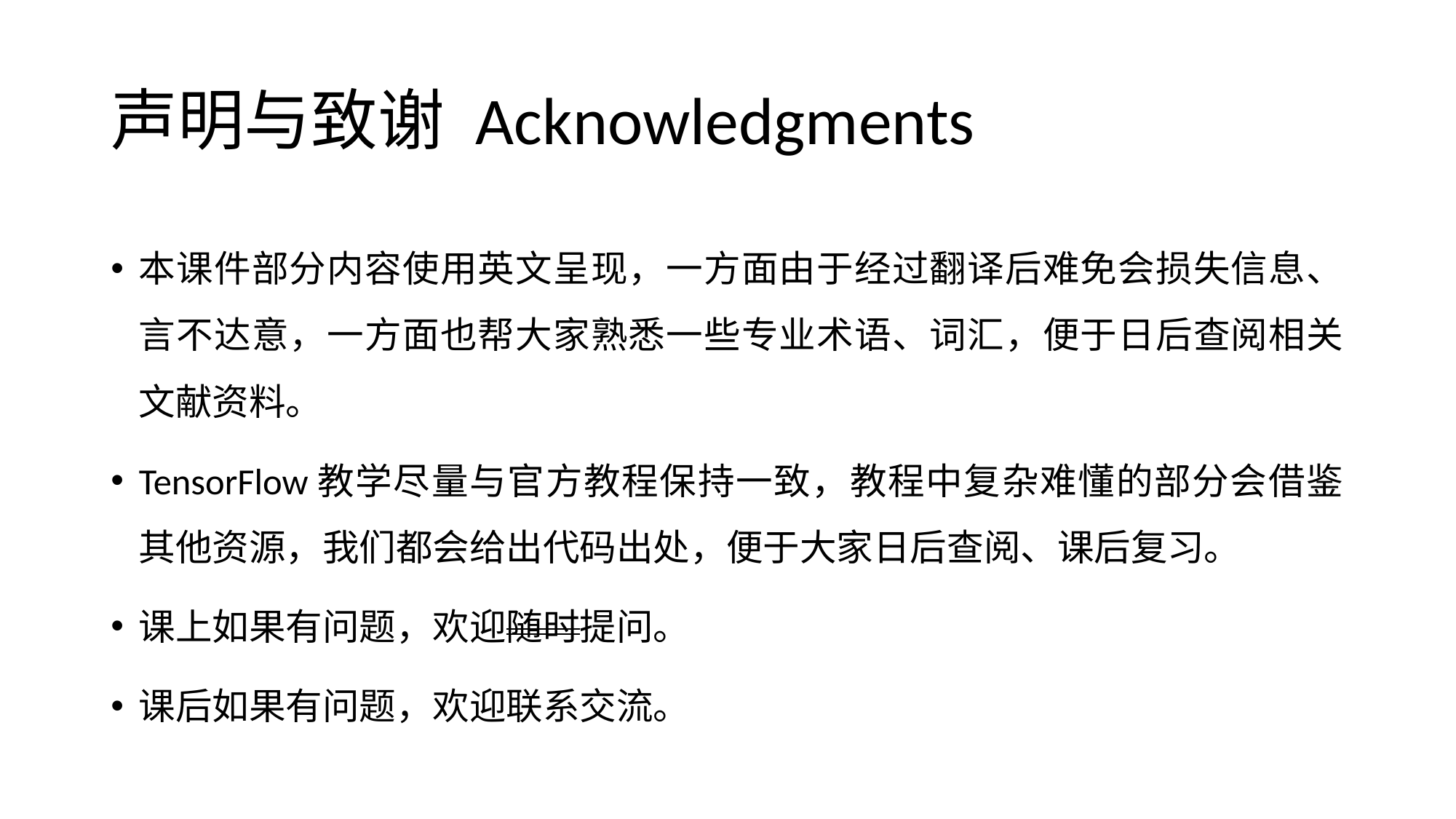

# 声明与致谢 Acknowledgments
本课件部分内容使用英文呈现，一方面由于经过翻译后难免会损失信息、言不达意，一方面也帮大家熟悉一些专业术语、词汇，便于日后查阅相关文献资料。
TensorFlow教学尽量与官方教程保持一致，教程中复杂难懂的部分会借鉴其他资源，我们都会给出代码出处，便于大家日后查阅、课后复习。
课上如果有问题，欢迎随时提问。
课后如果有问题，欢迎联系交流。